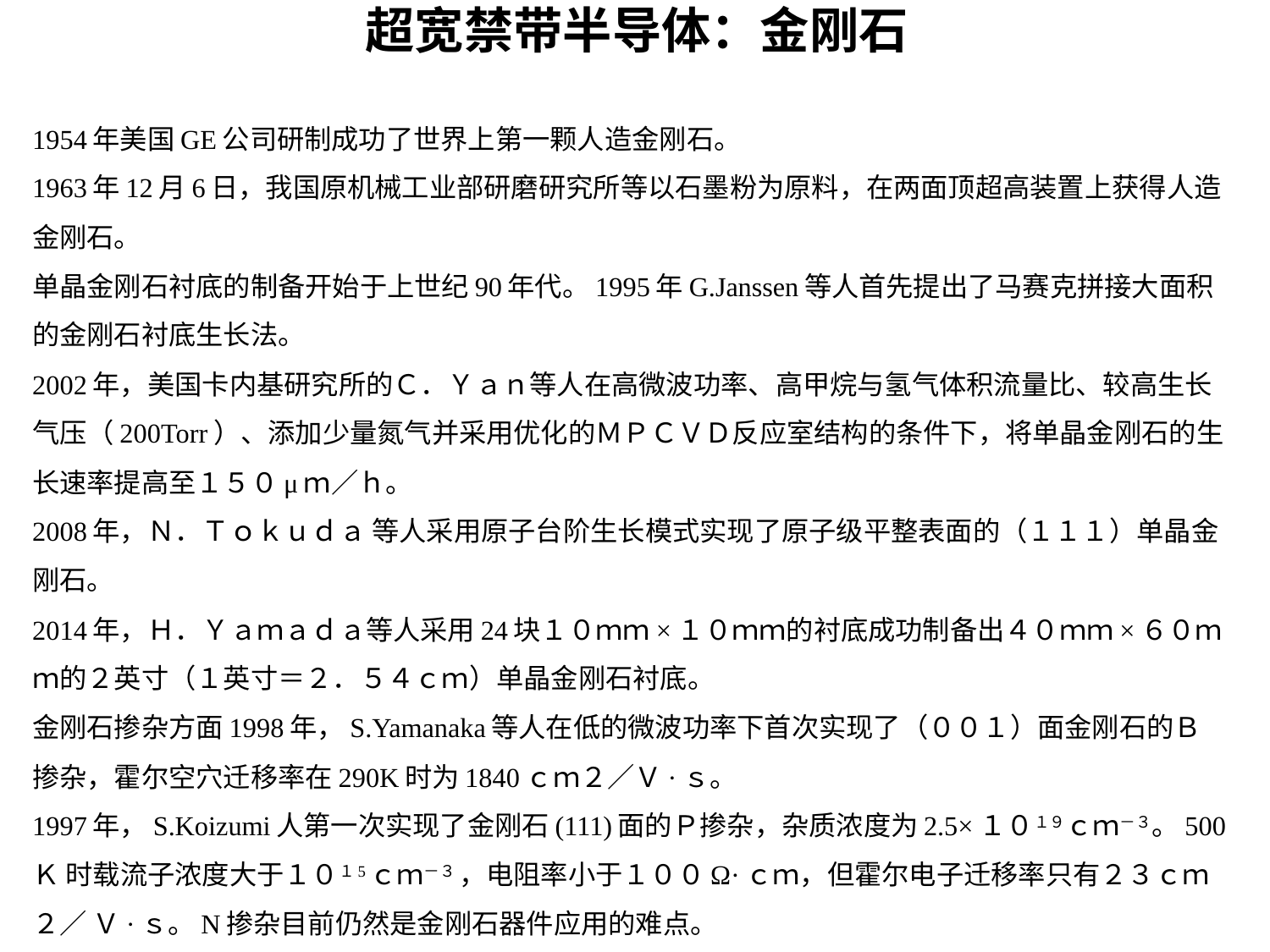

超宽禁带半导体：金刚石
1954年美国GE公司研制成功了世界上第一颗人造金刚石。
1963年12月6日，我国原机械工业部研磨研究所等以石墨粉为原料，在两面顶超高装置上获得人造金刚石。
单晶金刚石衬底的制备开始于上世纪90年代。1995年G.Janssen等人首先提出了马赛克拼接大面积的金刚石衬底生长法。
2002年，美国卡内基研究所的Ｃ．Ｙａｎ等人在高微波功率、高甲烷与氢气体积流量比、较高生长气压（200Torr）、添加少量氮气并采用优化的ＭＰＣＶＤ反应室结构的条件下，将单晶金刚石的生长速率提高至１５０μｍ／ｈ。
2008年，Ｎ．Ｔｏｋｕｄａ 等人采用原子台阶生长模式实现了原子级平整表面的（１１１）单晶金刚石。
2014年，Ｈ．Ｙａｍａｄａ等人采用24块１０ｍｍ×１０ｍｍ的衬底成功制备出４０ｍｍ×６０ｍｍ的２英寸（１英寸＝２．５４ｃｍ）单晶金刚石衬底。
金刚石掺杂方面1998年，S.Yamanaka等人在低的微波功率下首次实现了（００１）面金刚石的Ｂ掺杂，霍尔空穴迁移率在290K时为1840ｃｍ２／Ｖ·ｓ。
1997年，S.Koizumi人第一次实现了金刚石(111)面的Ｐ掺杂，杂质浓度为2.5×１０１９ｃｍ－３。500Ｋ 时载流子浓度大于１０１5ｃｍ－３ ，电阻率小于１００Ω·ｃｍ，但霍尔电子迁移率只有２３ｃｍ２／ Ｖ·ｓ。N掺杂目前仍然是金刚石器件应用的难点。